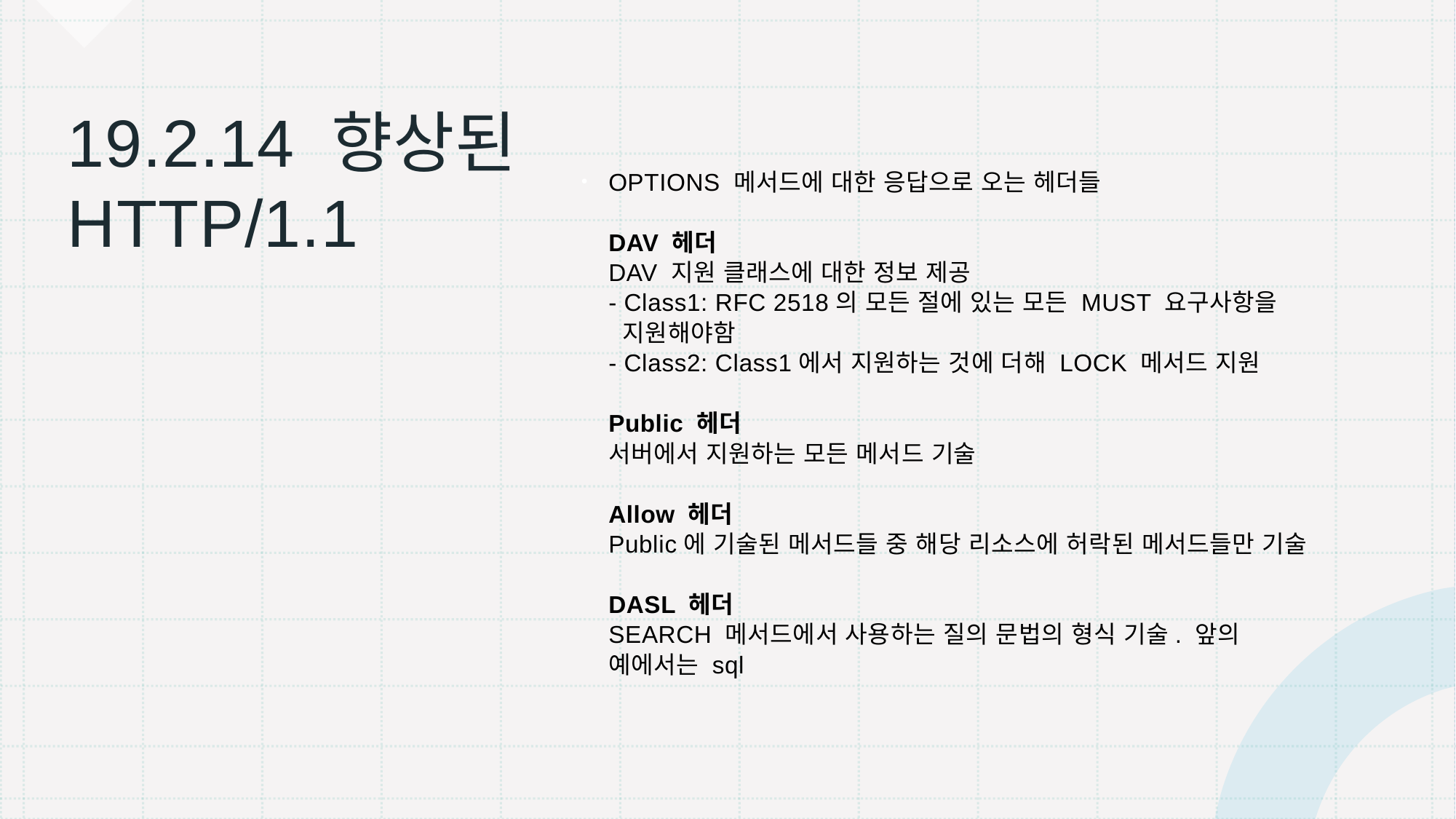

OPTIONS 메서드에 대한 응답으로 오는 헤더들
DAV 헤더
DAV 지원 클래스에 대한 정보 제공
- Class1: RFC 2518의 모든 절에 있는 모든 MUST 요구사항을
  지원해야함
- Class2: Class1에서 지원하는 것에 더해 LOCK 메서드 지원
Public 헤더
서버에서 지원하는 모든 메서드 기술
Allow 헤더
Public에 기술된 메서드들 중 해당 리소스에 허락된 메서드들만 기술
DASL 헤더
SEARCH 메서드에서 사용하는 질의 문법의 형식 기술. 앞의 예에서는 sql
# 19.2.14 향상된 HTTP/1.1